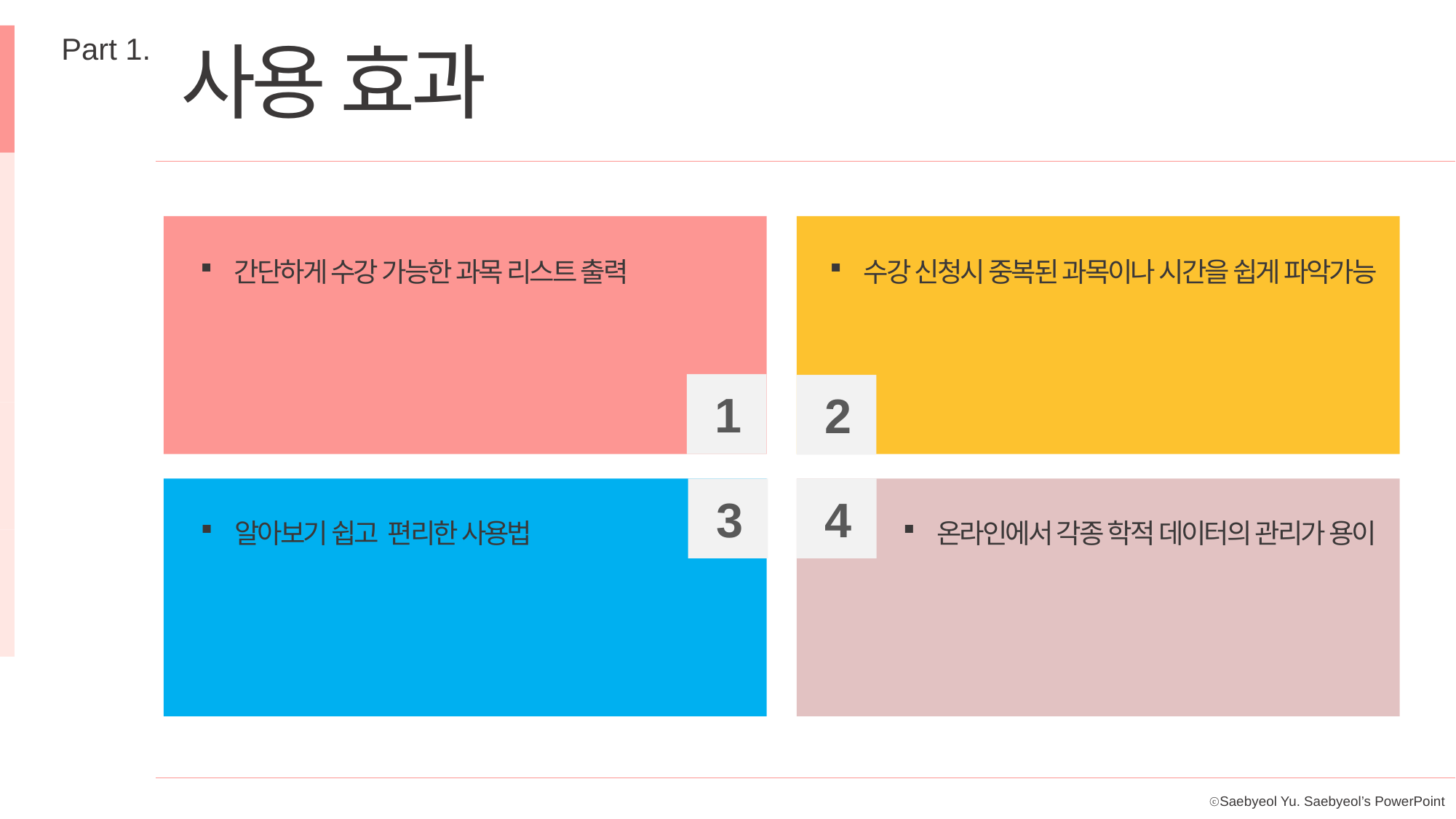

Part 1.

사용 효과

간단하게 수강 가능한 과목 리스트 출력
수강 신청시 중복된 과목이나 시간을 쉽게 파악가능

1
2

3
4
알아보기 쉽고  편리한 사용법
온라인에서 각종 학적 데이터의 관리가 용이